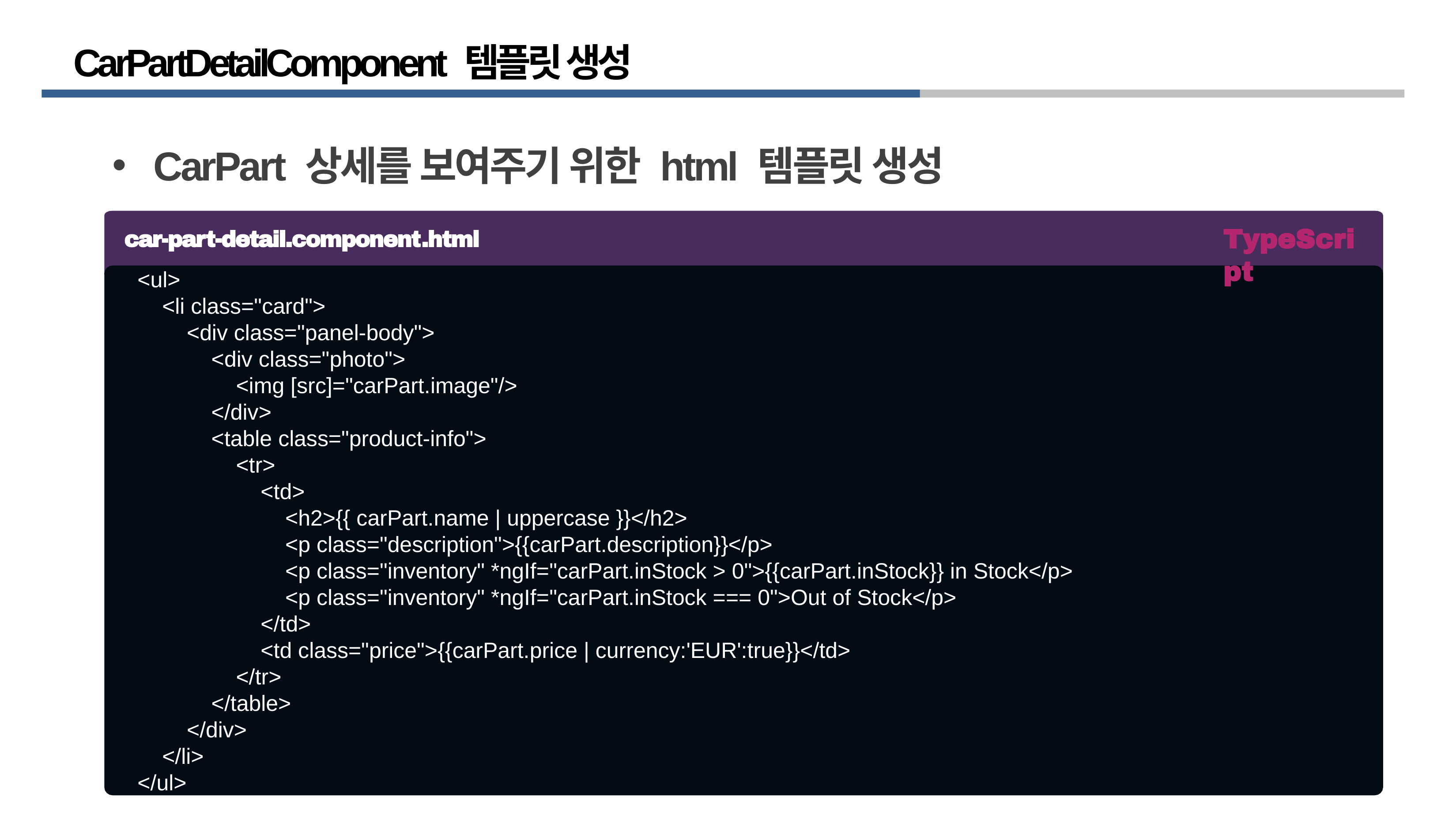

# CarPartDetailComponent 템플릿 생성
CarPart 상세를 보여주기 위한 html 템플릿 생성

TypeScript
car-part-detail.component.html
<ul>
    <li class="card">
        <div class="panel-body">
            <div class="photo">
                <img [src]="carPart.image"/>
            </div>
            <table class="product-info">
                <tr>
                    <td>
                        <h2>{{ carPart.name | uppercase }}</h2>
                        <p class="description">{{carPart.description}}</p>
                        <p class="inventory" *ngIf="carPart.inStock > 0">{{carPart.inStock}} in Stock</p>
                        <p class="inventory" *ngIf="carPart.inStock === 0">Out of Stock</p>
                    </td>
                    <td class="price">{{carPart.price | currency:'EUR':true}}</td>
                </tr>
            </table>
        </div>
    </li>
</ul>